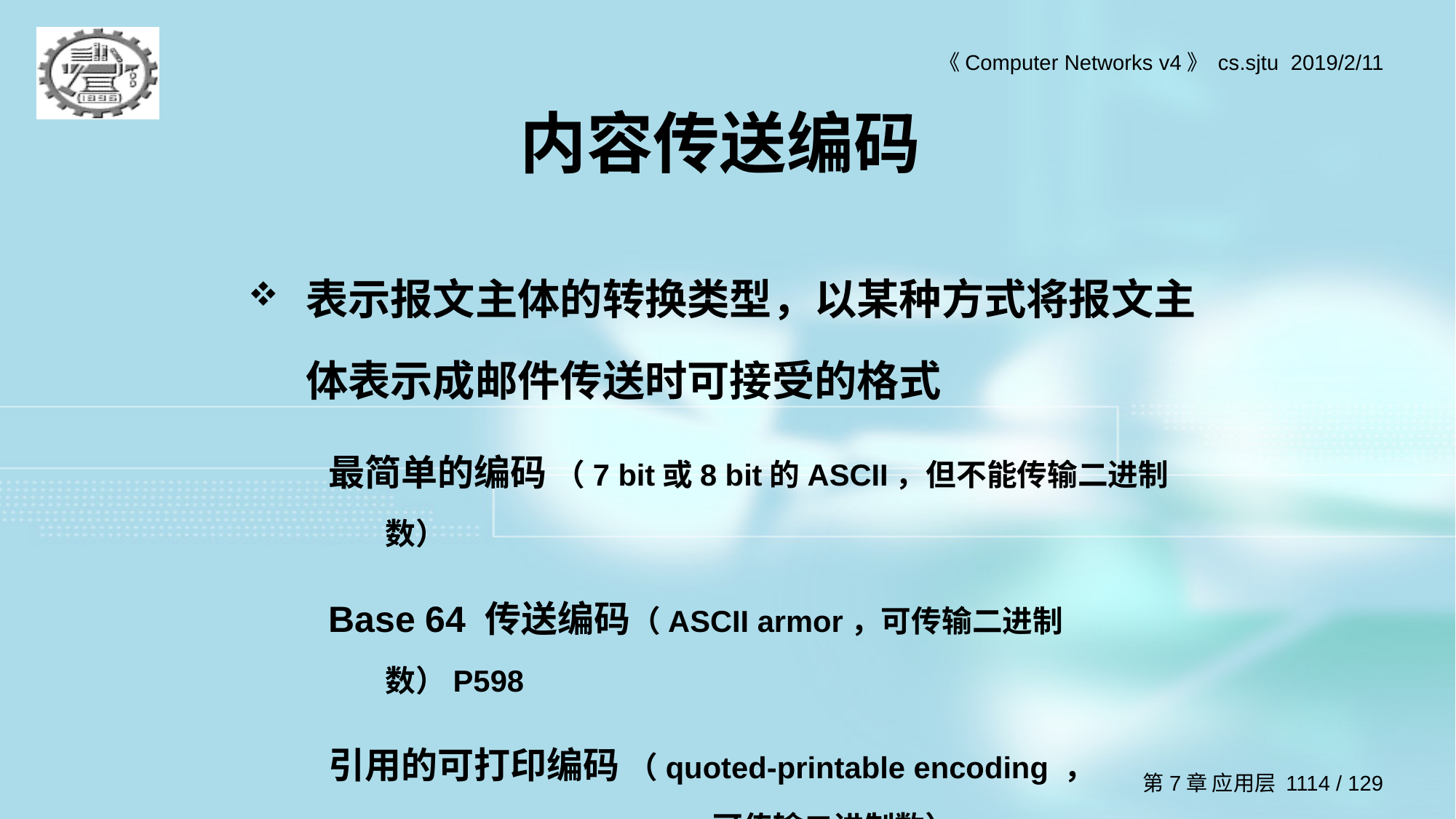

# 内容传送编码
表示报文主体的转换类型，以某种方式将报文主体表示成邮件传送时可接受的格式
最简单的编码 （7 bit或8 bit的ASCII，但不能传输二进制数）
Base 64 传送编码（ASCII armor，可传输二进制数）P598
引用的可打印编码 （quoted-printable encoding ，				可传输二进制数）